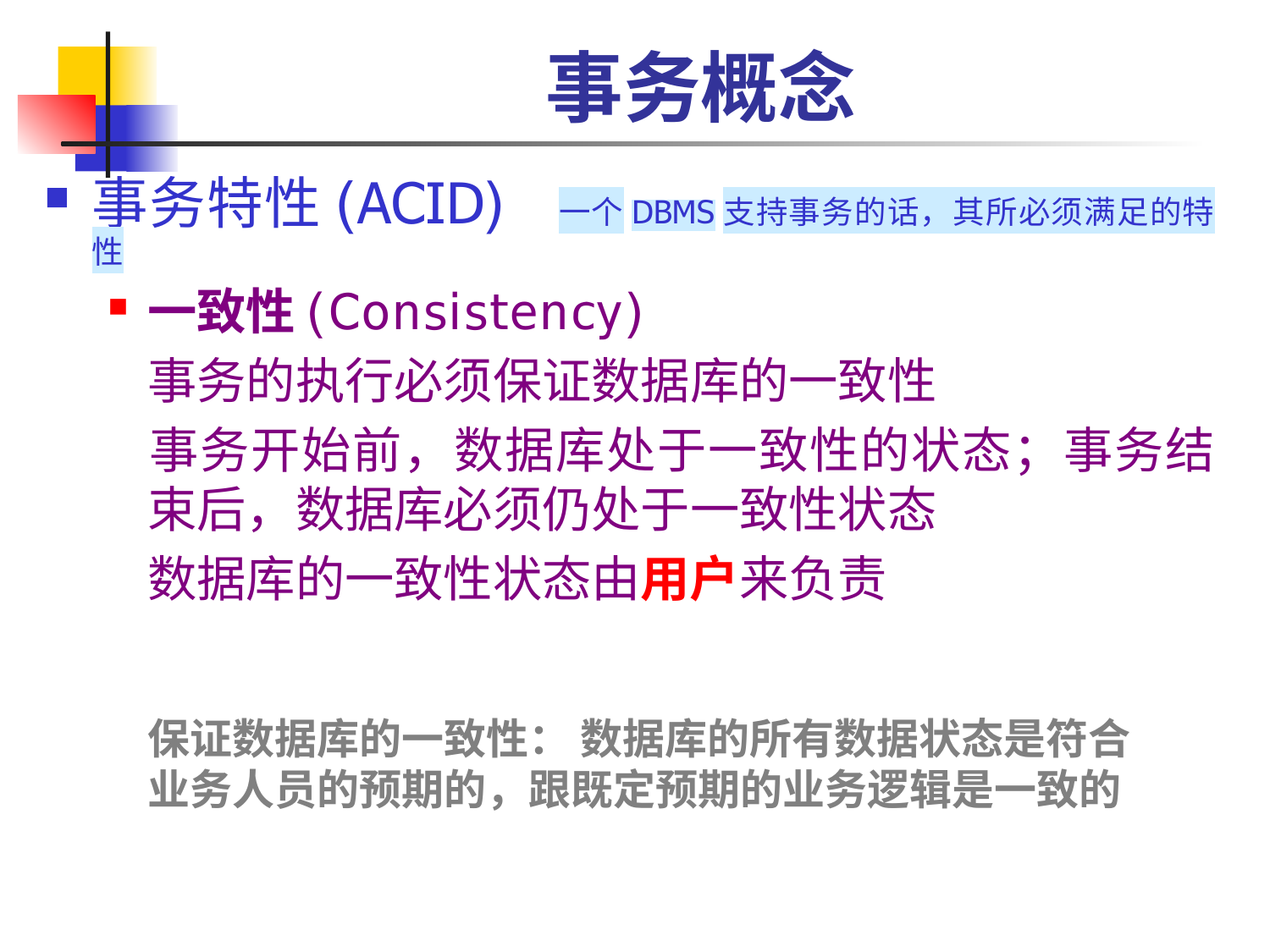

# 事务概念
事务特性(ACID)  一个DBMS支持事务的话，其所必须满足的特性
一致性(Consistency)
	事务的执行必须保证数据库的一致性
	事务开始前，数据库处于一致性的状态；事务结束后，数据库必须仍处于一致性状态
	数据库的一致性状态由用户来负责
保证数据库的一致性： 数据库的所有数据状态是符合业务人员的预期的，跟既定预期的业务逻辑是一致的